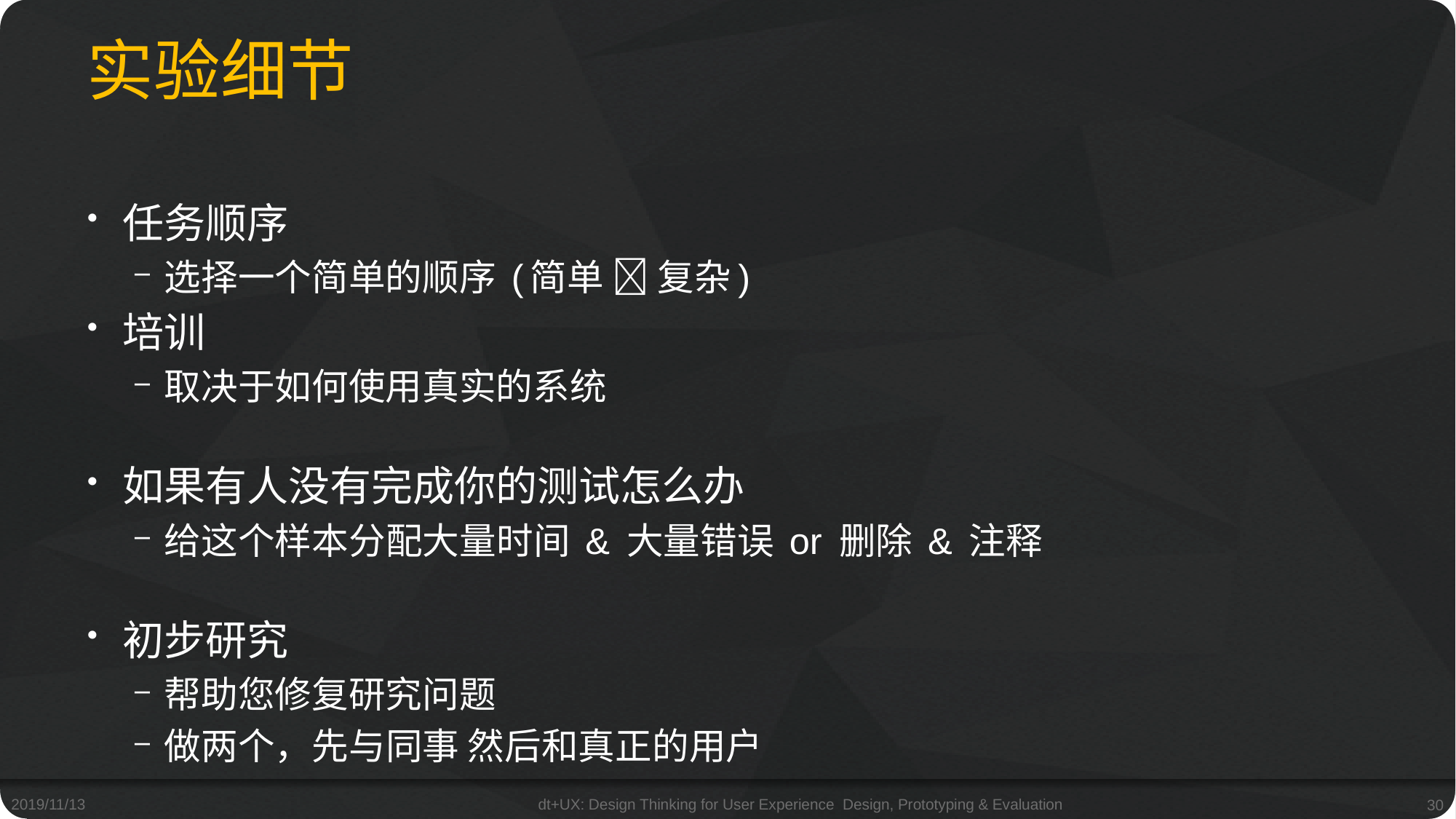

# 实验细节
任务顺序
选择一个简单的顺序 (简单 → 复杂)
培训
取决于如何使用真实的系统
如果有人没有完成你的测试怎么办
给这个样本分配大量时间 & 大量错误 or 删除 & 注释
初步研究
帮助您修复研究问题
做两个，先与同事 然后和真正的用户
2019/11/13
dt+UX: Design Thinking for User Experience  Design, Prototyping & Evaluation
30